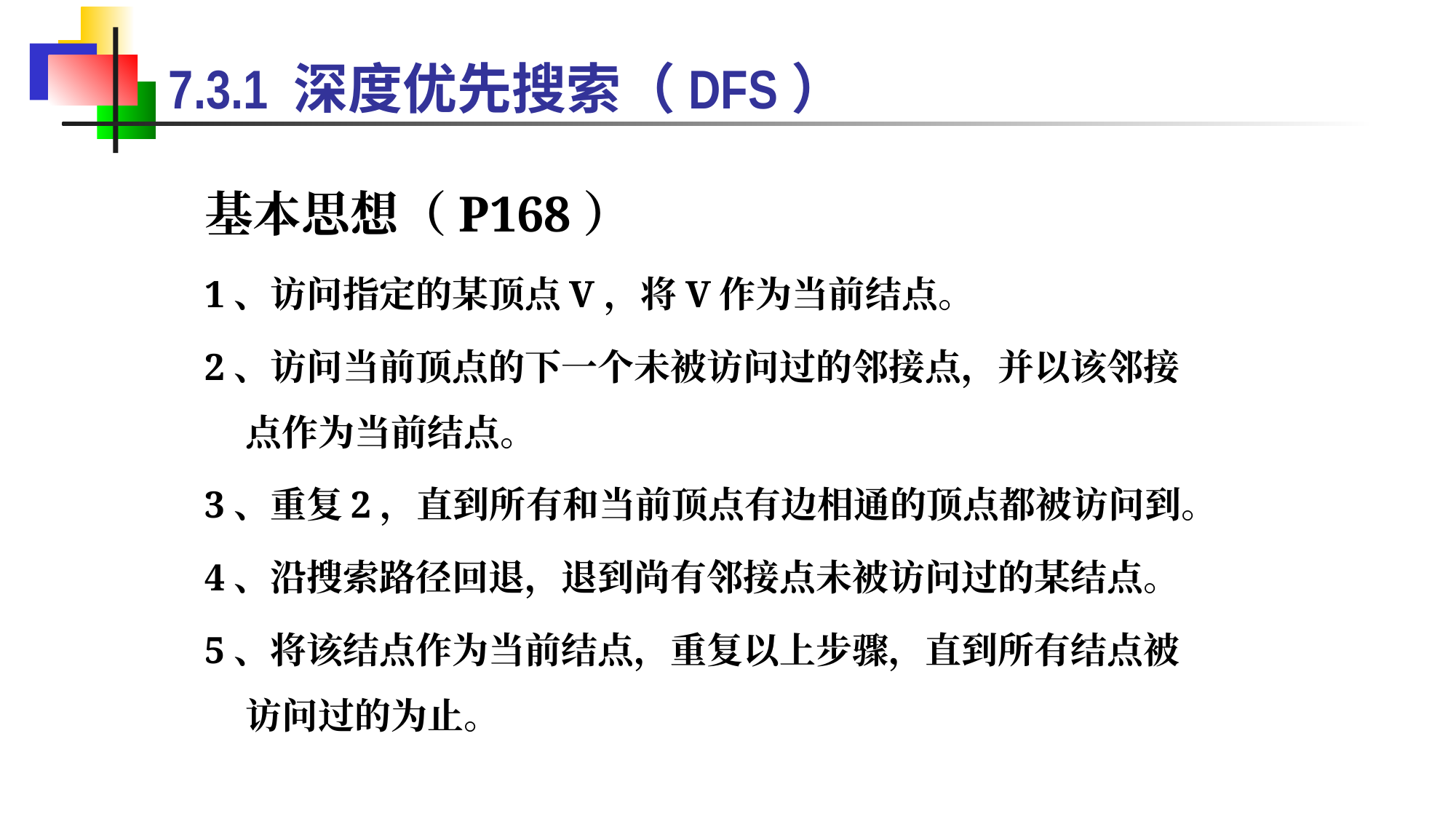

7.3.1 深度优先搜索（DFS）
基本思想（P168）
1、访问指定的某顶点V，将V作为当前结点。
2、访问当前顶点的下一个未被访问过的邻接点，并以该邻接点作为当前结点。
3、重复2，直到所有和当前顶点有边相通的顶点都被访问到。
4、沿搜索路径回退，退到尚有邻接点未被访问过的某结点。
5、将该结点作为当前结点，重复以上步骤，直到所有结点被访问过的为止。